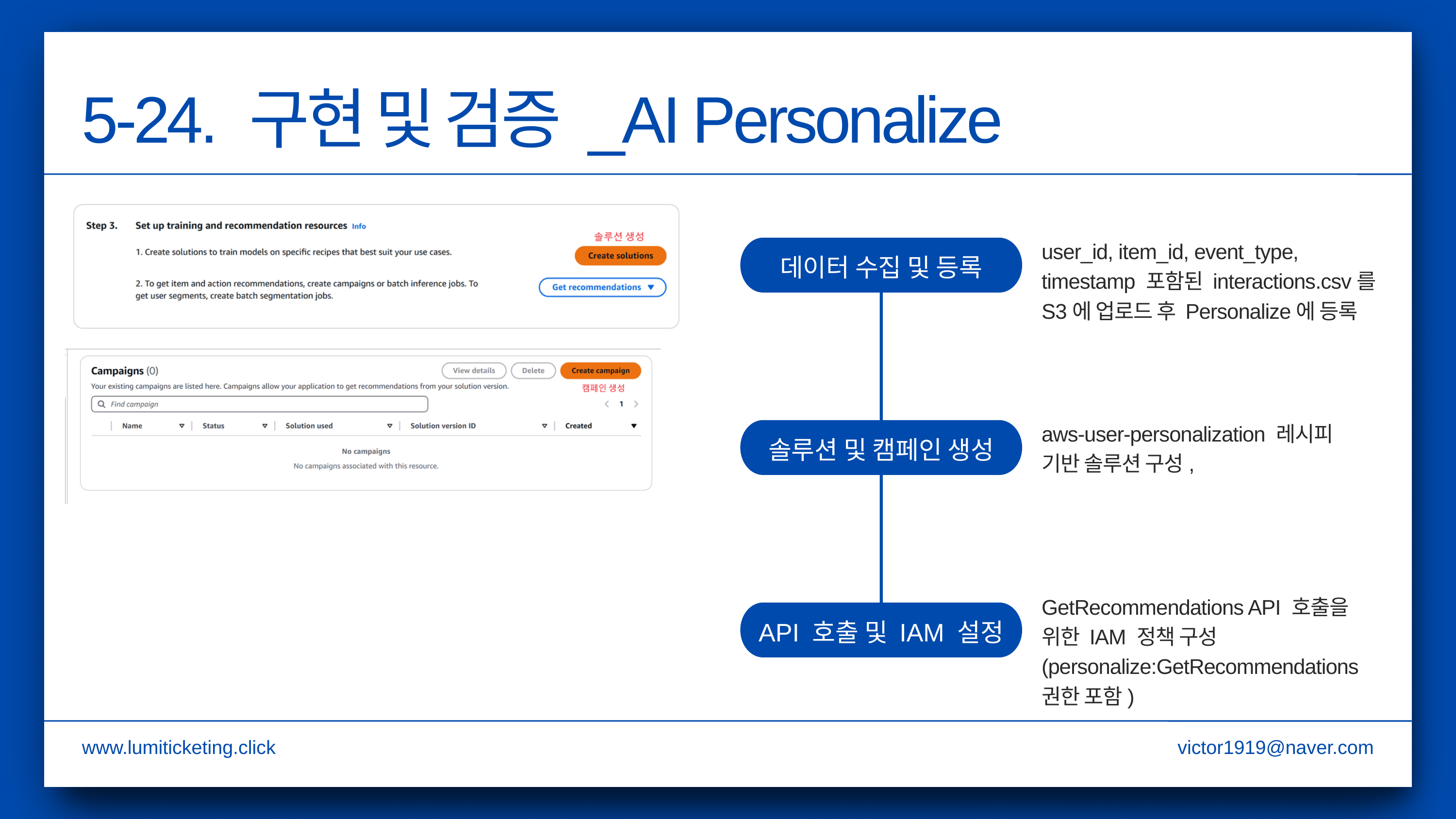

5-24. 구현 및 검증 _AI Personalize

user_id, item_id, event_type, timestamp 포함된 interactions.csv를 S3에 업로드 후 Personalize에 등록

데이터 수집 및 등록

aws-user-personalization 레시피 기반 솔루션 구성,

솔루션 및 캠페인 생성
GetRecommendations API 호출을 위한 IAM 정책 구성
(personalize:GetRecommendations 권한 포함)

API 호출 및 IAM 설정

www.lumiticketing.click
victor1919@naver.com